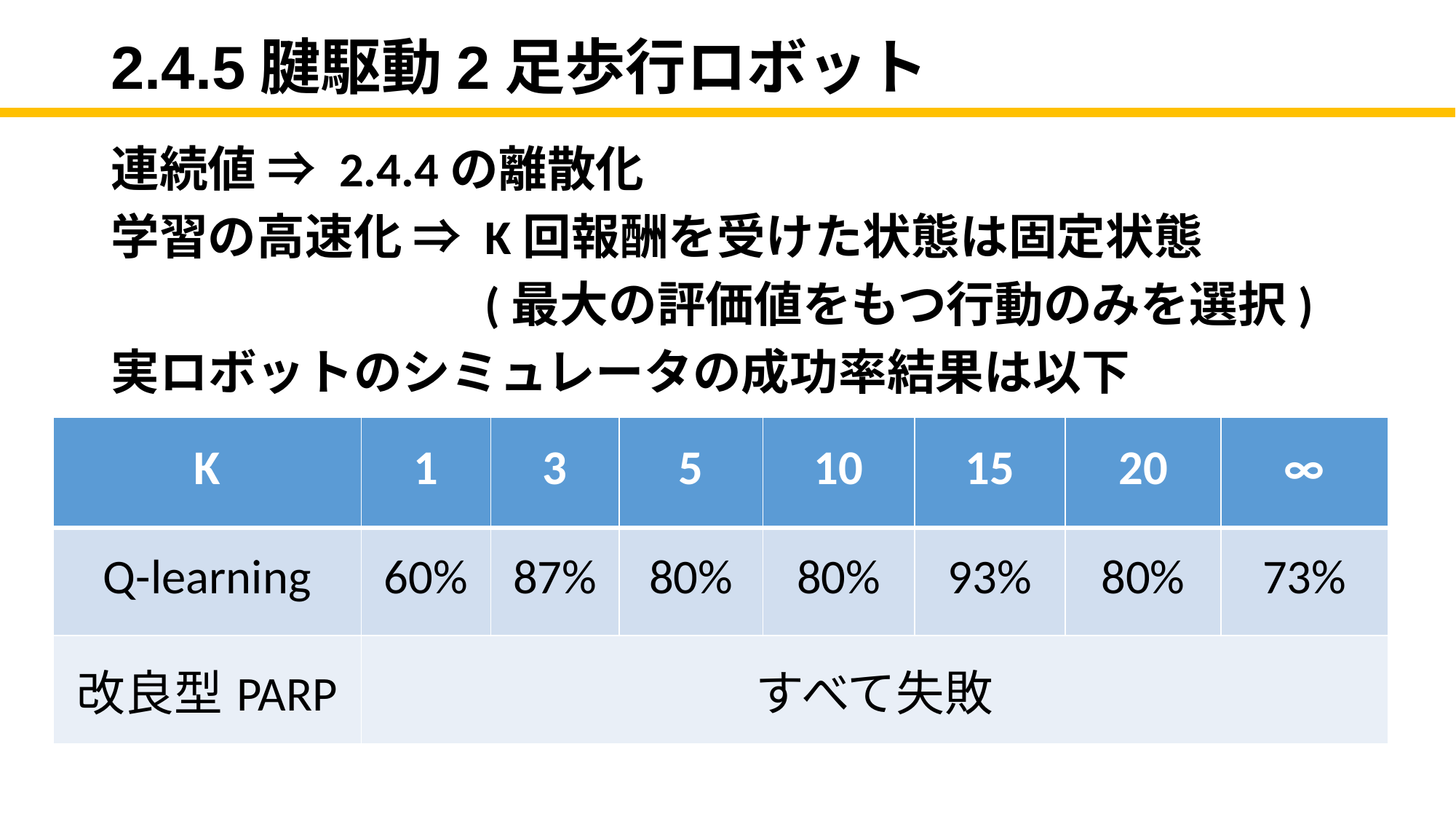

# 2.4.5腱駆動2足歩行ロボット
連続値 ⇒ 2.4.4の離散化
学習の高速化 ⇒ K回報酬を受けた状態は固定状態
　　　　　　　  (最大の評価値をもつ行動のみを選択)
実ロボットのシミュレータの成功率結果は以下

| K | 1 | 3 | 5 | 10 | 15 | 20 | ∞ |
| --- | --- | --- | --- | --- | --- | --- | --- |
| Q-learning | 60% | 87% | 80% | 80% | 93% | 80% | 73% |
| 改良型PARP | すべて失敗 |  |  |  |  |  |  |